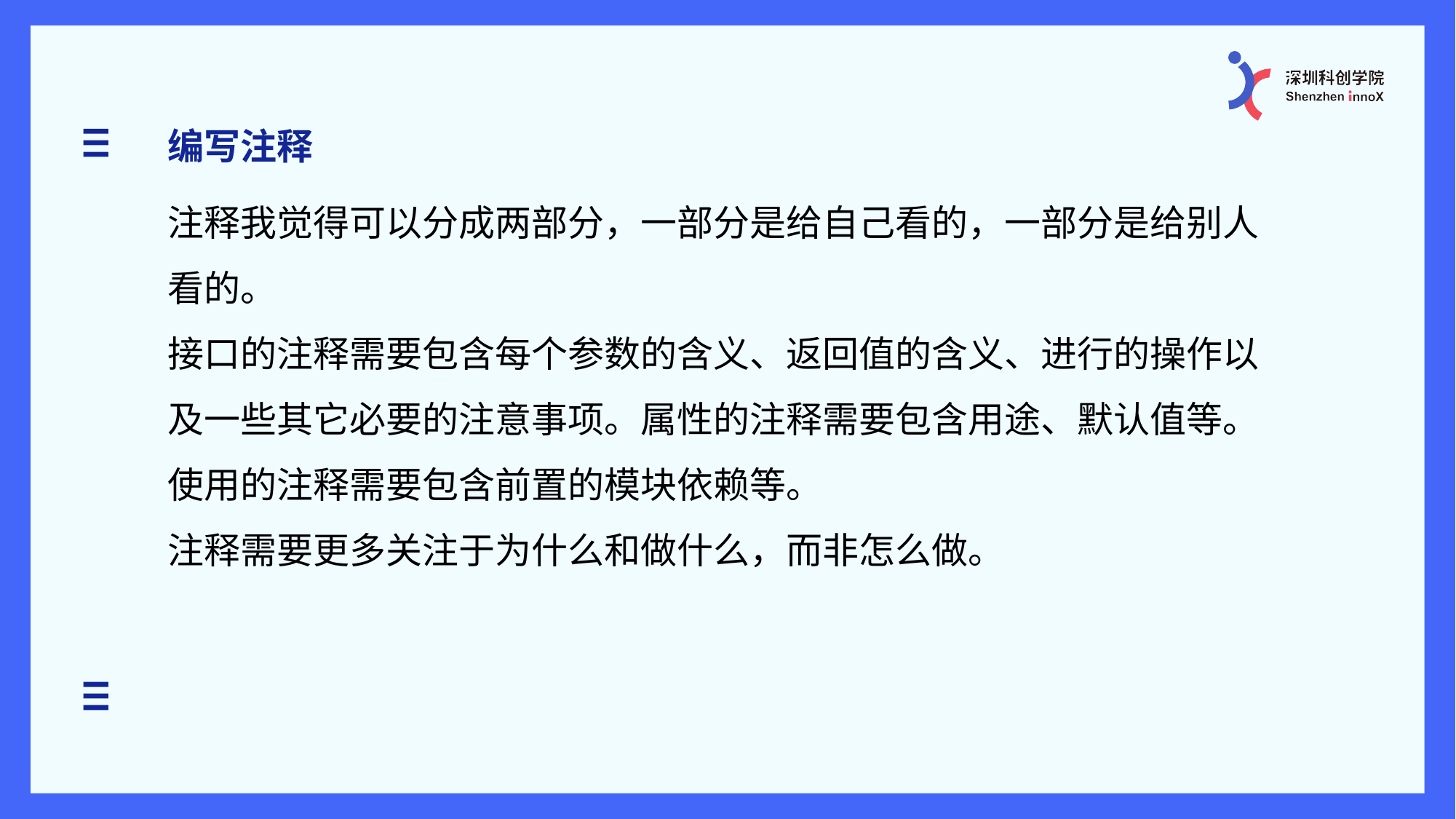

编写注释
注释我觉得可以分成两部分，一部分是给自己看的，一部分是给别人看的。
接口的注释需要包含每个参数的含义、返回值的含义、进行的操作以及一些其它必要的注意事项。属性的注释需要包含用途、默认值等。使用的注释需要包含前置的模块依赖等。
注释需要更多关注于为什么和做什么，而非怎么做。